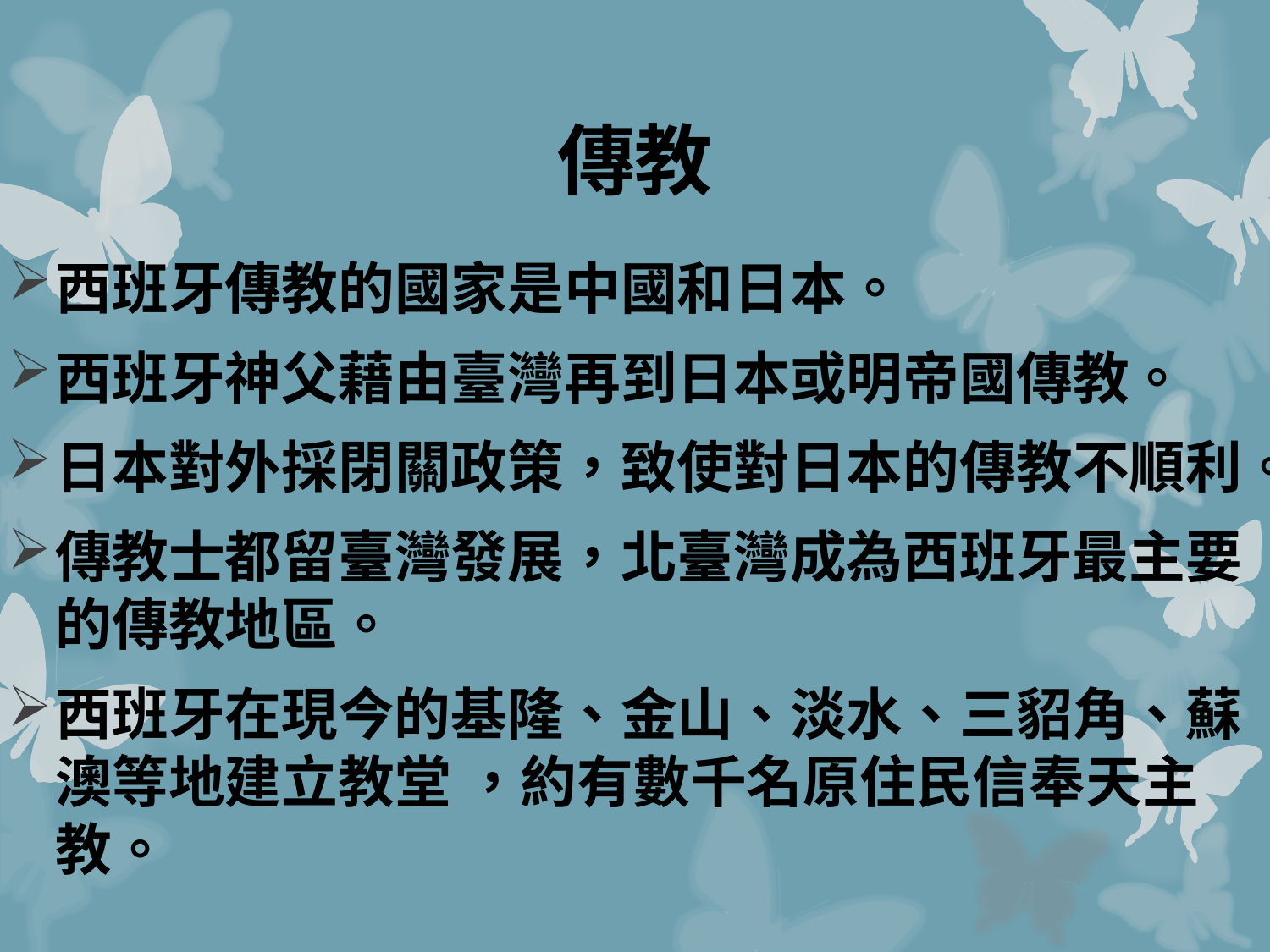

# 傳教
西班牙傳教的國家是中國和日本。
西班牙神父藉由臺灣再到日本或明帝國傳教。
日本對外採閉關政策，致使對日本的傳教不順利。
傳教士都留臺灣發展，北臺灣成為西班牙最主要的傳教地區。
西班牙在現今的基隆、金山、淡水、三貂角、蘇澳等地建立教堂 ，約有數千名原住民信奉天主教。